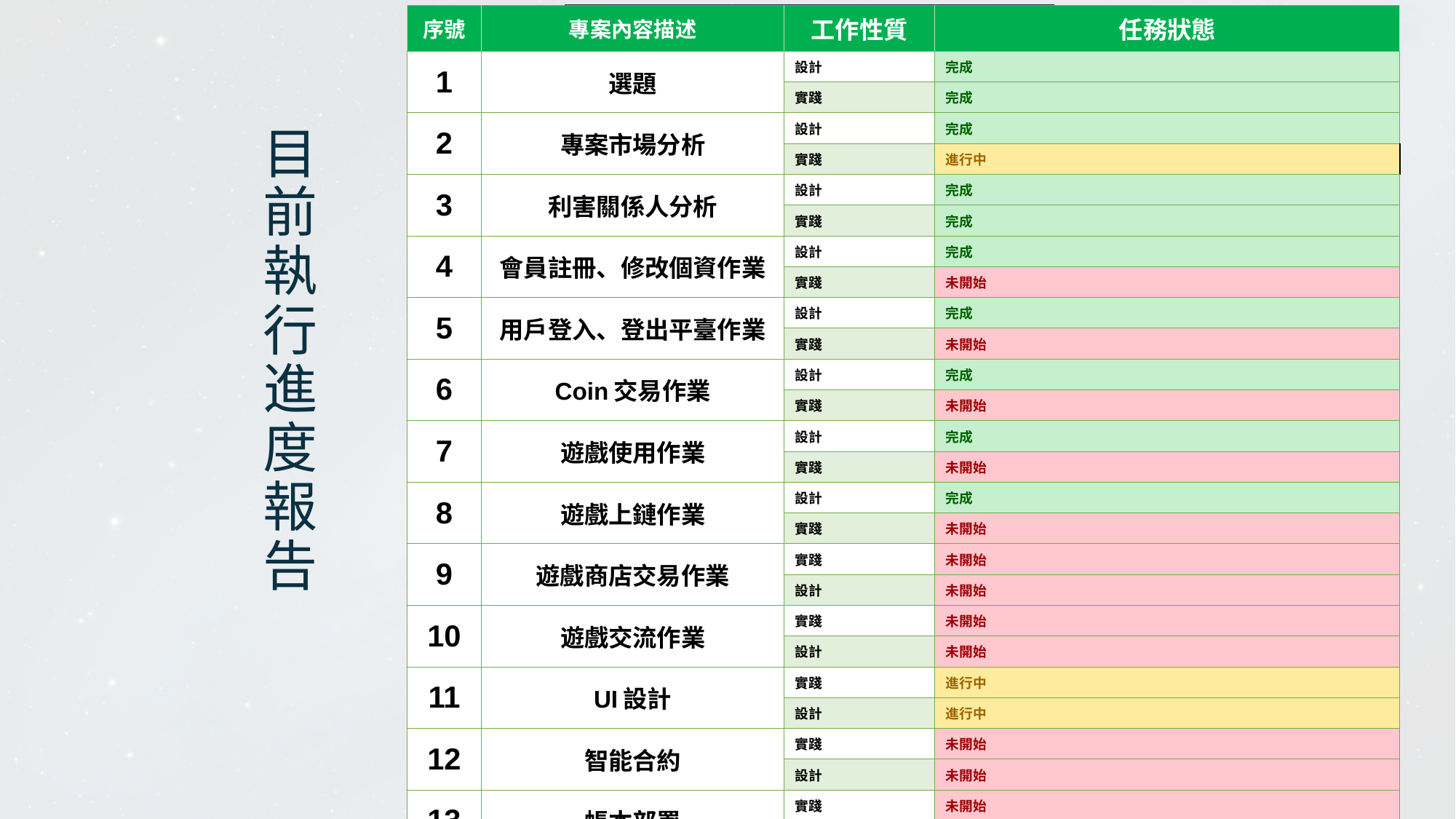

| 序號 | 專案內容描述 | 工作性質 | 任務狀態 |
| --- | --- | --- | --- |
| 1 | 選題 | 設計 | 完成 |
|  |  | 實踐 | 完成 |
| 2 | 專案市場分析 | 設計 | 完成 |
|  |  | 實踐 | 進行中 |
| 3 | 利害關係人分析 | 設計 | 完成 |
|  |  | 實踐 | 完成 |
| 4 | 會員註冊、修改個資作業 | 設計 | 完成 |
|  |  | 實踐 | 未開始 |
| 5 | 用戶登入、登出平臺作業 | 設計 | 完成 |
|  |  | 實踐 | 未開始 |
| 6 | Coin交易作業 | 設計 | 完成 |
|  |  | 實踐 | 未開始 |
| 7 | 遊戲使用作業 | 設計 | 完成 |
|  |  | 實踐 | 未開始 |
| 8 | 遊戲上鏈作業 | 設計 | 完成 |
|  |  | 實踐 | 未開始 |
| 9 | 遊戲商店交易作業 | 實踐 | 未開始 |
|  |  | 設計 | 未開始 |
| 10 | 遊戲交流作業 | 實踐 | 未開始 |
|  |  | 設計 | 未開始 |
| 11 | UI設計 | 實踐 | 進行中 |
|  |  | 設計 | 進行中 |
| 12 | 智能合約 | 實踐 | 未開始 |
|  |  | 設計 | 未開始 |
| 13 | 帳本部署 | 實踐 | 未開始 |
|  |  | 設計 | 未開始 |
| 14 | 區塊鏈架構 | 實踐 | 未開始 |
|  |  | 設計 | 未開始 |

目前執行進度報告